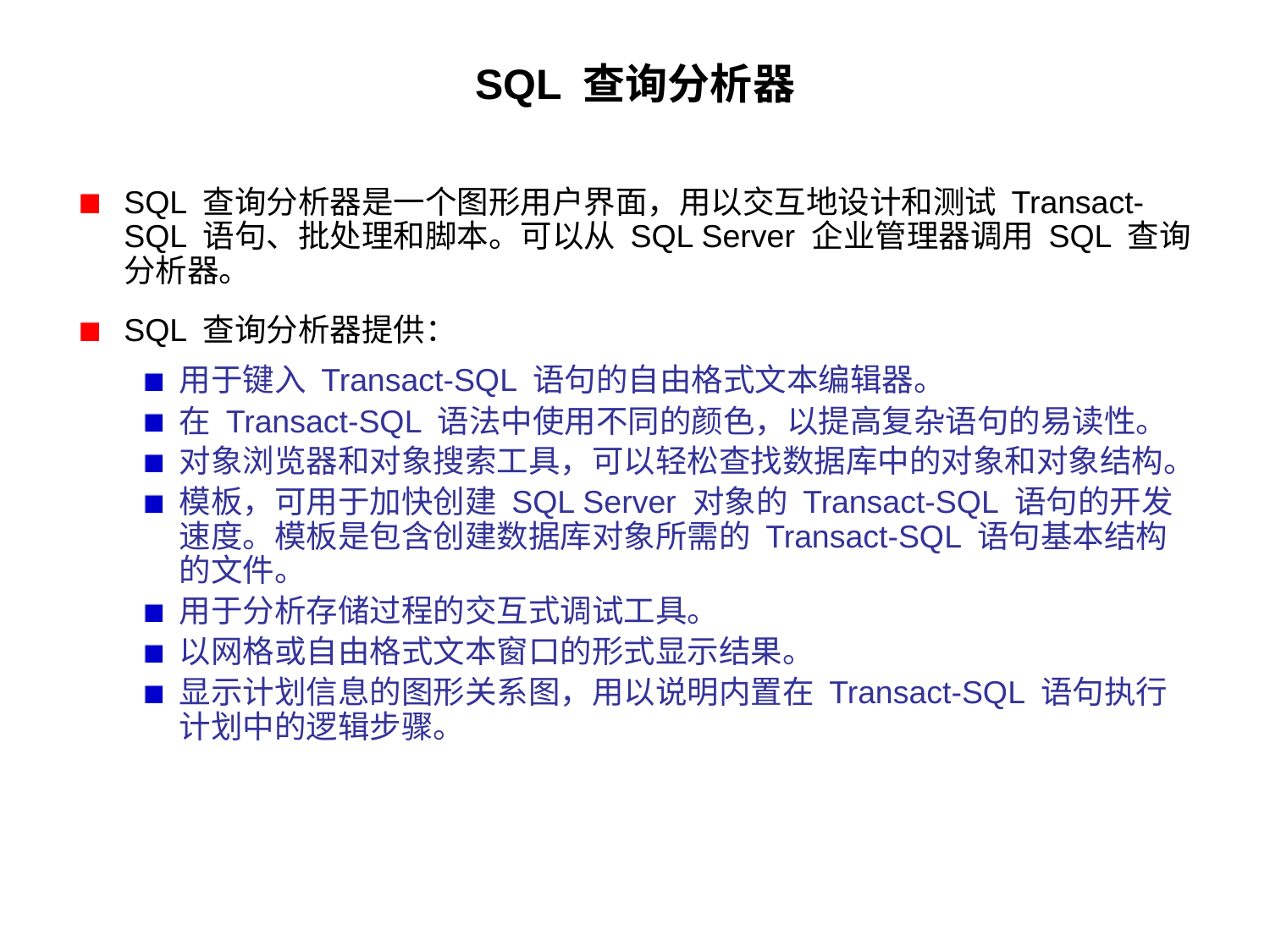

# SQL 查询分析器
SQL 查询分析器是一个图形用户界面，用以交互地设计和测试 Transact-SQL 语句、批处理和脚本。可以从 SQL Server 企业管理器调用 SQL 查询分析器。
SQL 查询分析器提供：
用于键入 Transact-SQL 语句的自由格式文本编辑器。
在 Transact-SQL 语法中使用不同的颜色，以提高复杂语句的易读性。
对象浏览器和对象搜索工具，可以轻松查找数据库中的对象和对象结构。
模板，可用于加快创建 SQL Server 对象的 Transact-SQL 语句的开发速度。模板是包含创建数据库对象所需的 Transact-SQL 语句基本结构的文件。
用于分析存储过程的交互式调试工具。
以网格或自由格式文本窗口的形式显示结果。
显示计划信息的图形关系图，用以说明内置在 Transact-SQL 语句执行计划中的逻辑步骤。